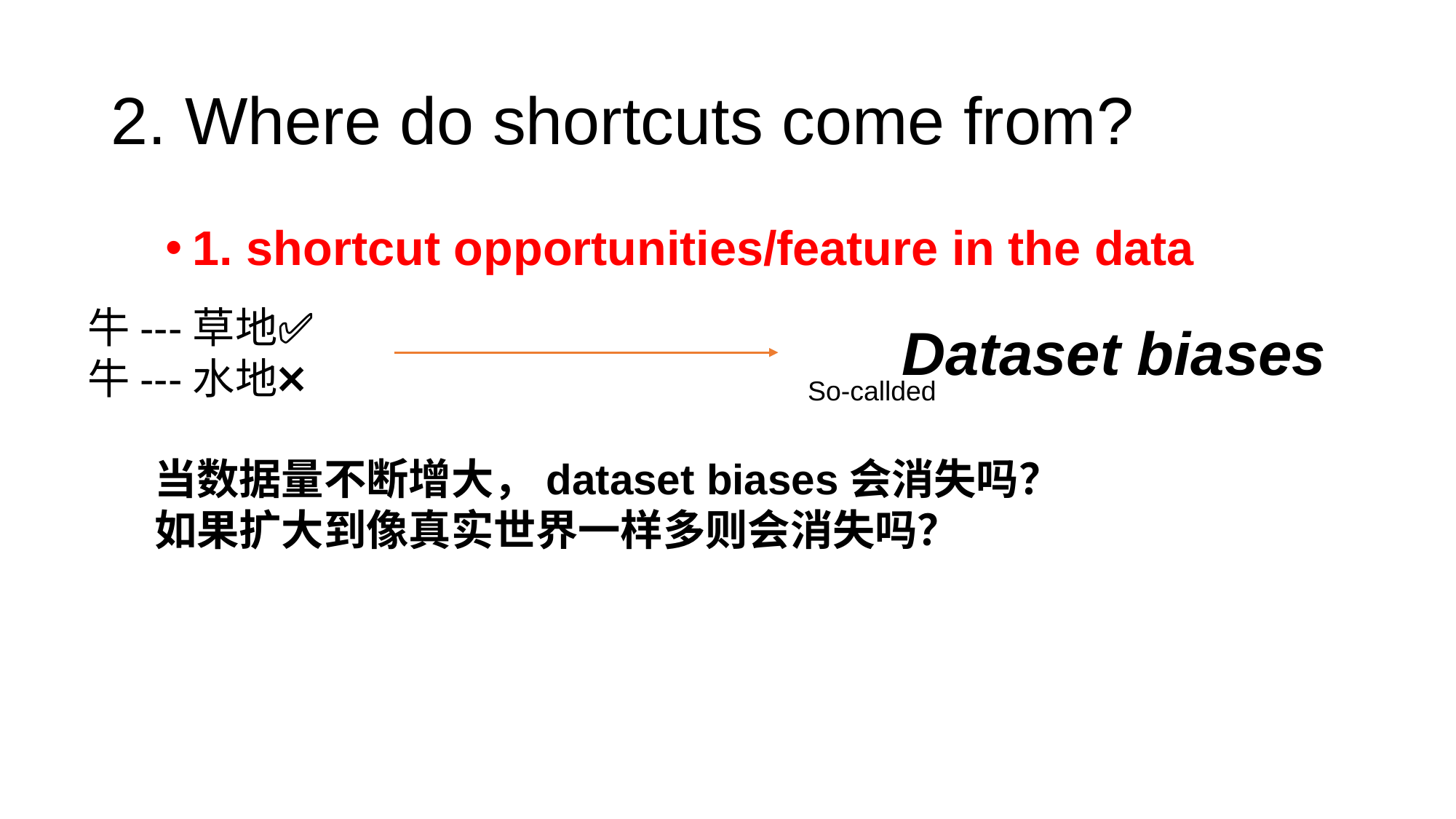

# 2. Where do shortcuts come from?
1. shortcut opportunities/feature in the data

牛---草地✅
牛---水地❌
Dataset biases
So-callded
当数据量不断增大，dataset biases会消失吗？
如果扩大到像真实世界一样多则会消失吗？